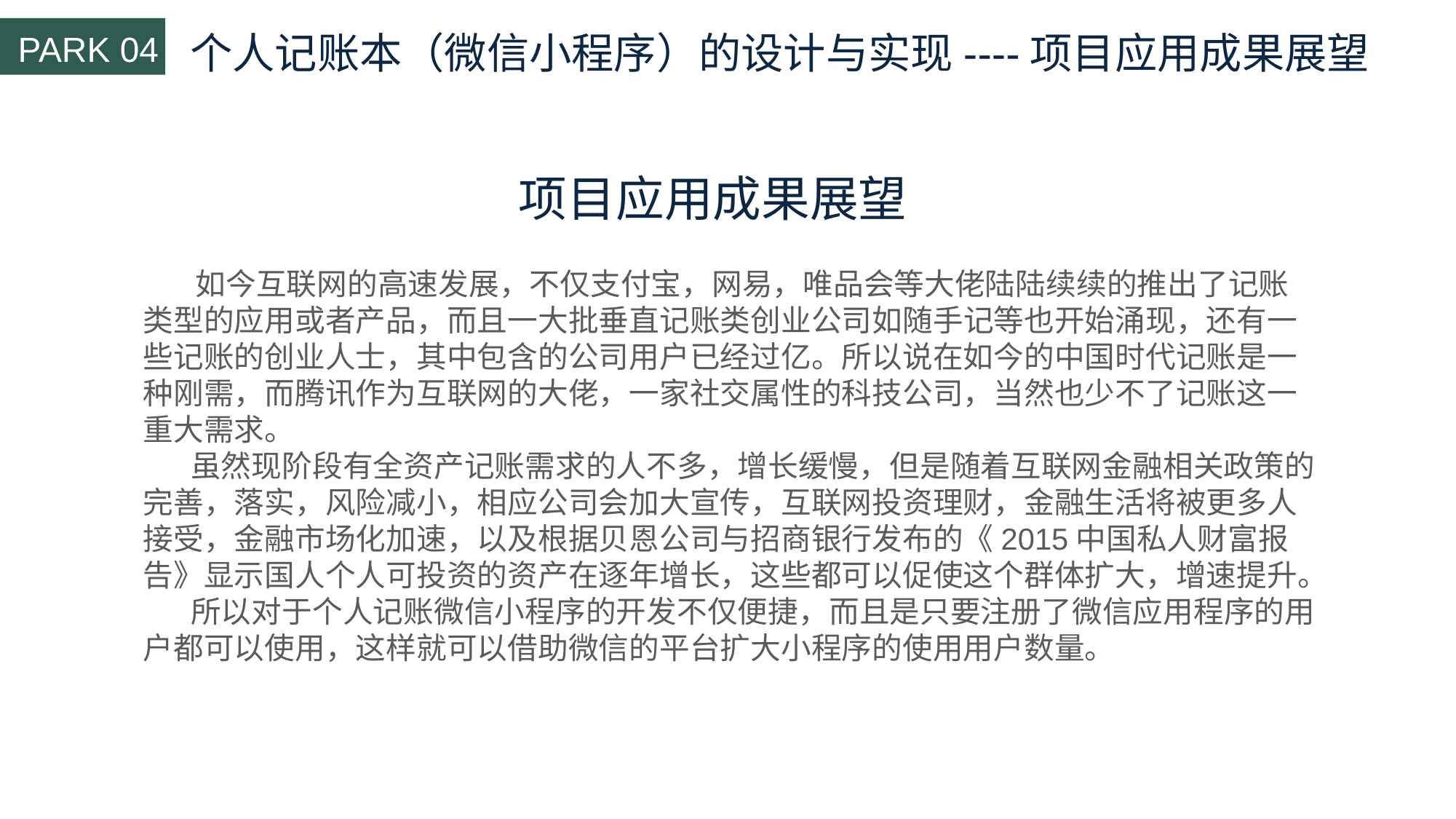

个人记账本（微信小程序）的设计与实现----项目应用成果展望
项目应用成果展望

       如今互联网的高速发展，不仅支付宝，网易，唯品会等大佬陆陆续续的推出了记账类型的应用或者产品，而且一大批垂直记账类创业公司如随手记等也开始涌现，还有一些记账的创业人士，其中包含的公司用户已经过亿。所以说在如今的中国时代记账是一种刚需，而腾讯作为互联网的大佬，一家社交属性的科技公司，当然也少不了记账这一重大需求。
      虽然现阶段有全资产记账需求的人不多，增长缓慢，但是随着互联网金融相关政策的完善，落实，风险减小，相应公司会加大宣传，互联网投资理财，金融生活将被更多人接受，金融市场化加速，以及根据贝恩公司与招商银行发布的《2015中国私人财富报告》显示国人个人可投资的资产在逐年增长，这些都可以促使这个群体扩大，增速提升。
      所以对于个人记账微信小程序的开发不仅便捷，而且是只要注册了微信应用程序的用户都可以使用，这样就可以借助微信的平台扩大小程序的使用用户数量。

延时符